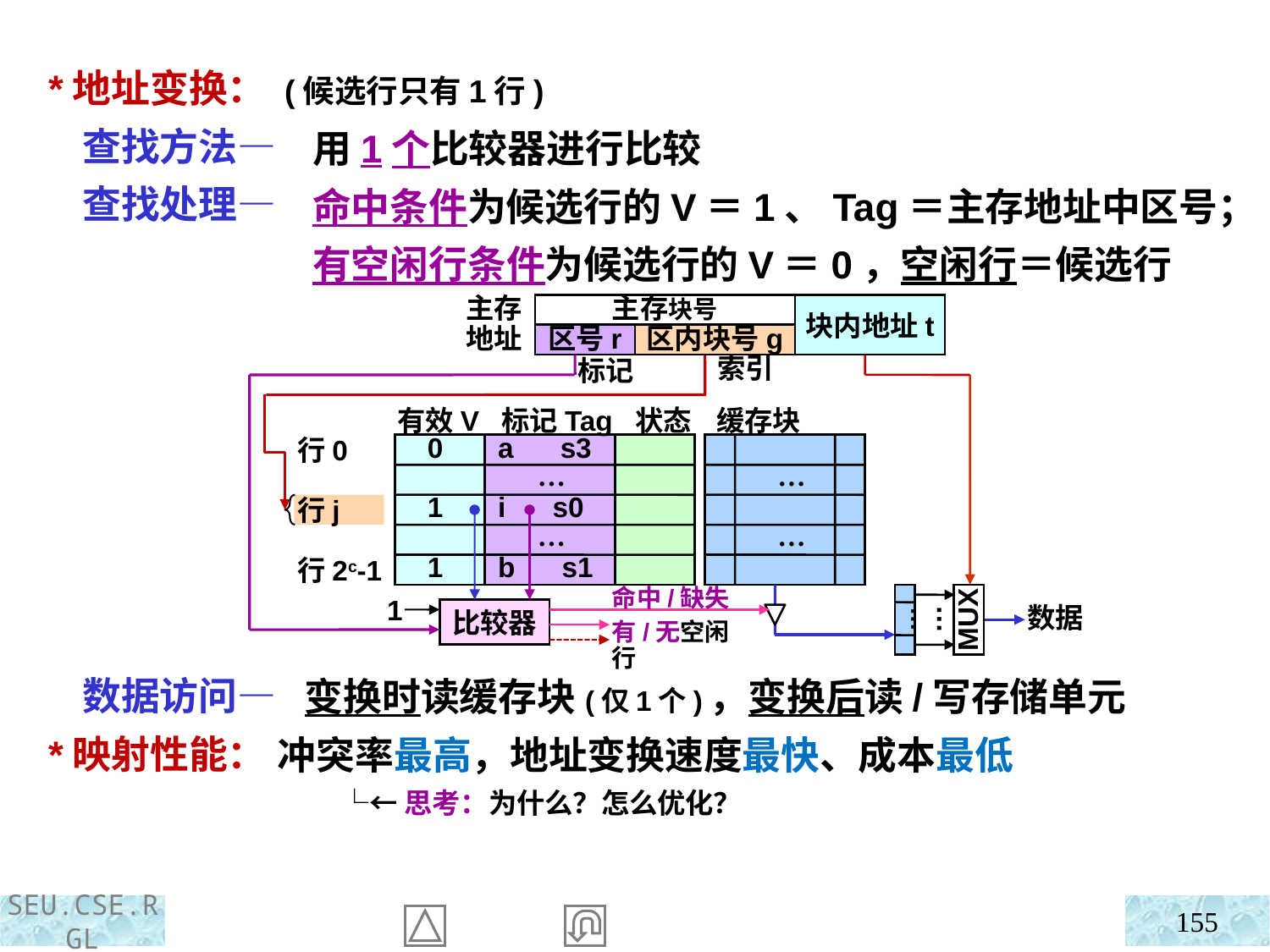

*地址变换： (候选行只有1行)
    查找方法—
    查找处理—

    数据访问—
 *映射性能：
用1个比较器进行比较
命中条件为候选行的V＝1、Tag＝主存地址中区号；
有空闲行条件为候选行的V＝0，空闲行＝候选行
主存块号
主存
地址
块内地址t
区号r
区内块号g
索引
标记

MUX

…

数据
…

命中/缺失
有/无空闲行
1
比较器

有效V  标记Tag  状态    缓存块

0       a      s3

行0

…
…
行j

1       i      s0

…
…
行2c-1

1       b      s1

  变换时读缓存块(仅1个)，变换后读/写存储单元
冲突率最高，地址变换速度最快、成本最低
          └←思考：为什么？怎么优化？
155